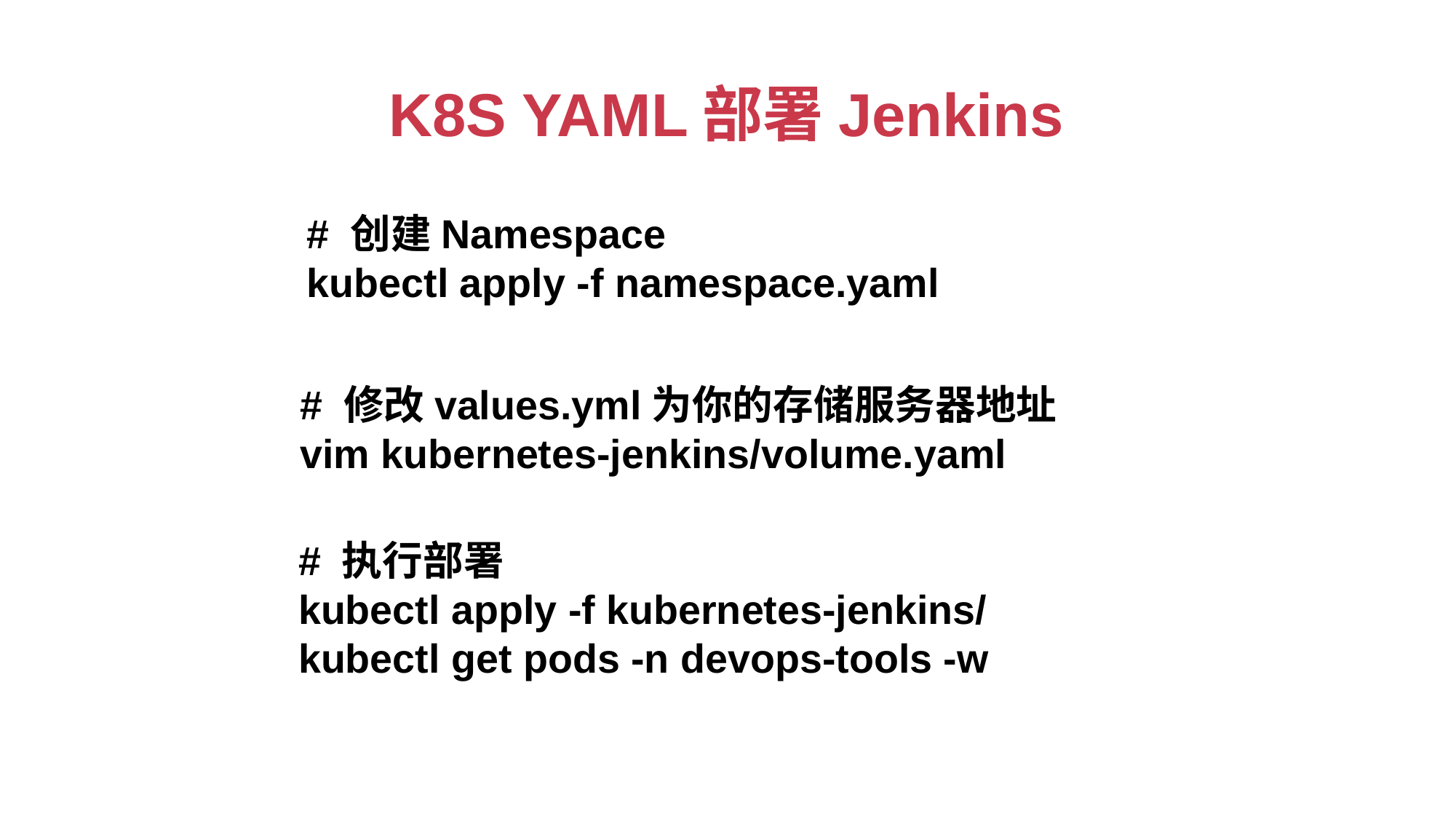

K8S YAML部署Jenkins

# 创建Namespace
kubectl apply -f namespace.yaml
# 修改values.yml为你的存储服务器地址
vim kubernetes-jenkins/volume.yaml

# 执行部署
kubectl apply -f kubernetes-jenkins/
kubectl get pods -n devops-tools -w